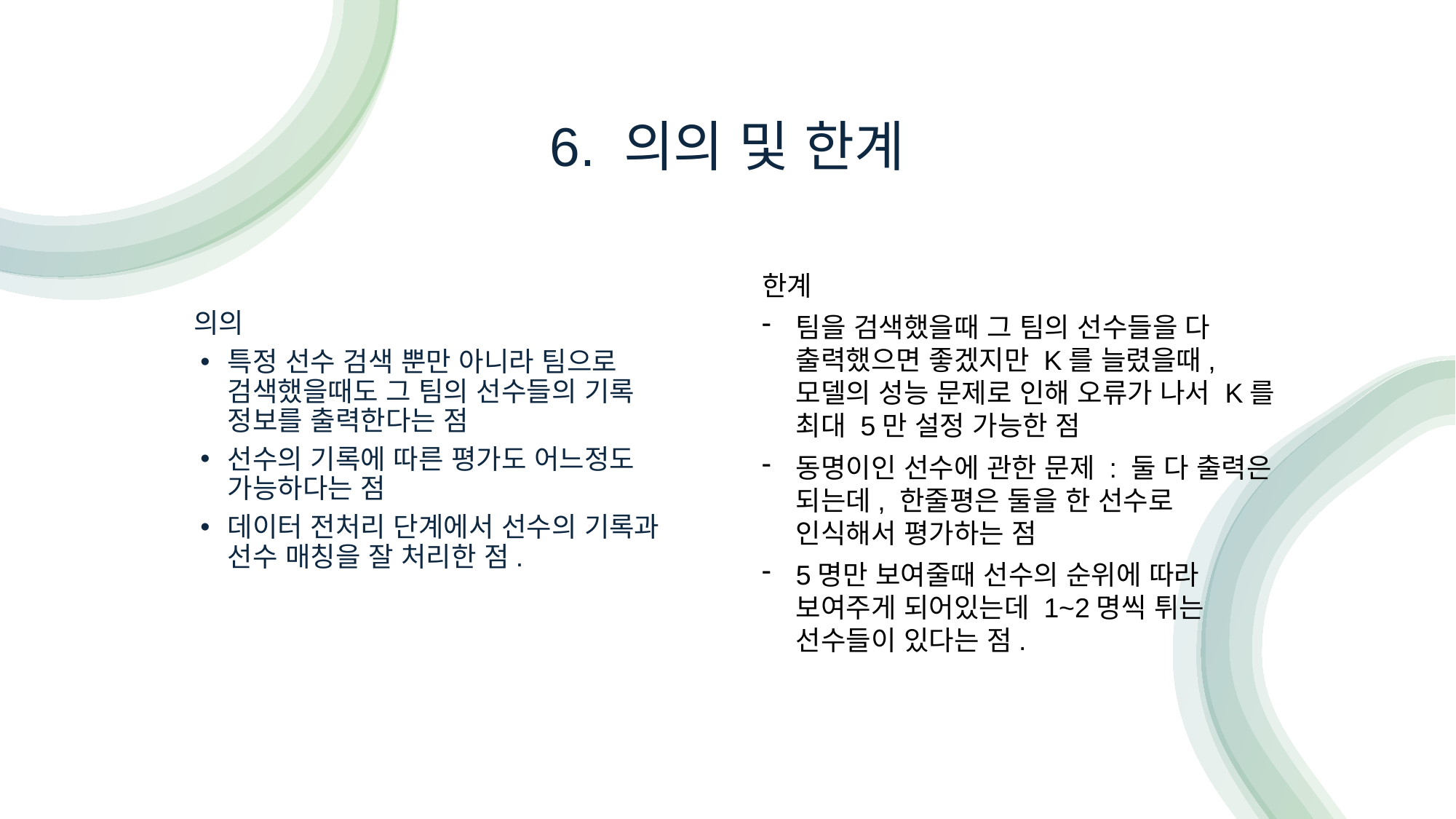

# 6. 의의 및 한계
한계
팀을 검색했을때 그 팀의 선수들을 다 출력했으면 좋겠지만 K를 늘렸을때, 모델의 성능 문제로 인해 오류가 나서 K를 최대 5만 설정 가능한 점
동명이인 선수에 관한 문제 : 둘 다 출력은 되는데, 한줄평은 둘을 한 선수로 인식해서 평가하는 점
5명만 보여줄때 선수의 순위에 따라 보여주게 되어있는데 1~2명씩 튀는 선수들이 있다는 점.
의의
특정 선수 검색 뿐만 아니라 팀으로 검색했을때도 그 팀의 선수들의 기록 정보를 출력한다는 점
선수의 기록에 따른 평가도 어느정도 가능하다는 점
데이터 전처리 단계에서 선수의 기록과 선수 매칭을 잘 처리한 점.